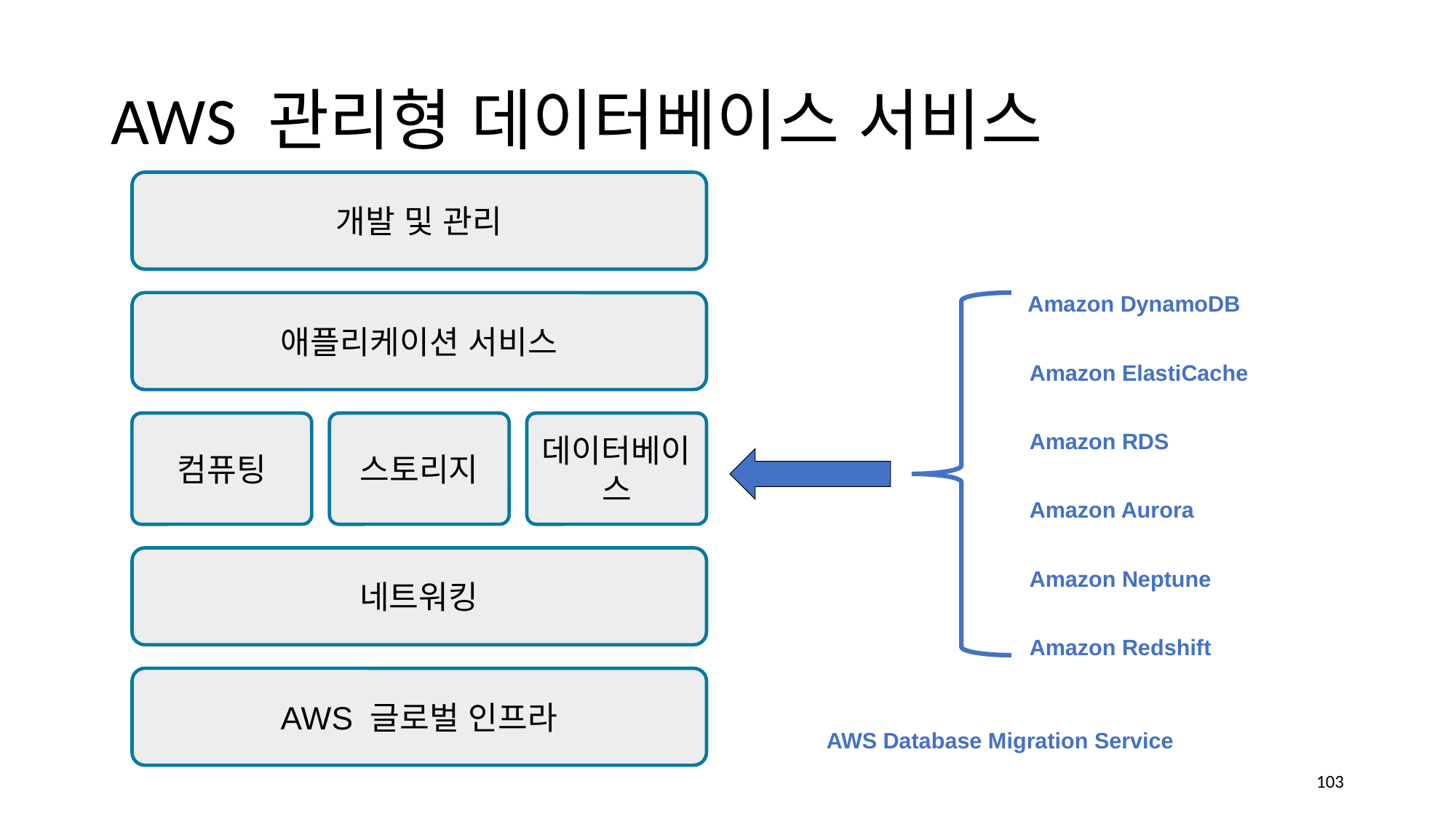

# AWS 관리형 데이터베이스 서비스
개발 및 관리
애플리케이션 서비스
컴퓨팅
스토리지
데이터베이스
네트워킹
AWS 글로벌 인프라
Amazon DynamoDB

Amazon ElastiCache
Amazon RDS

Amazon Aurora
Amazon Neptune
Amazon Redshift
AWS Database Migration Service
103